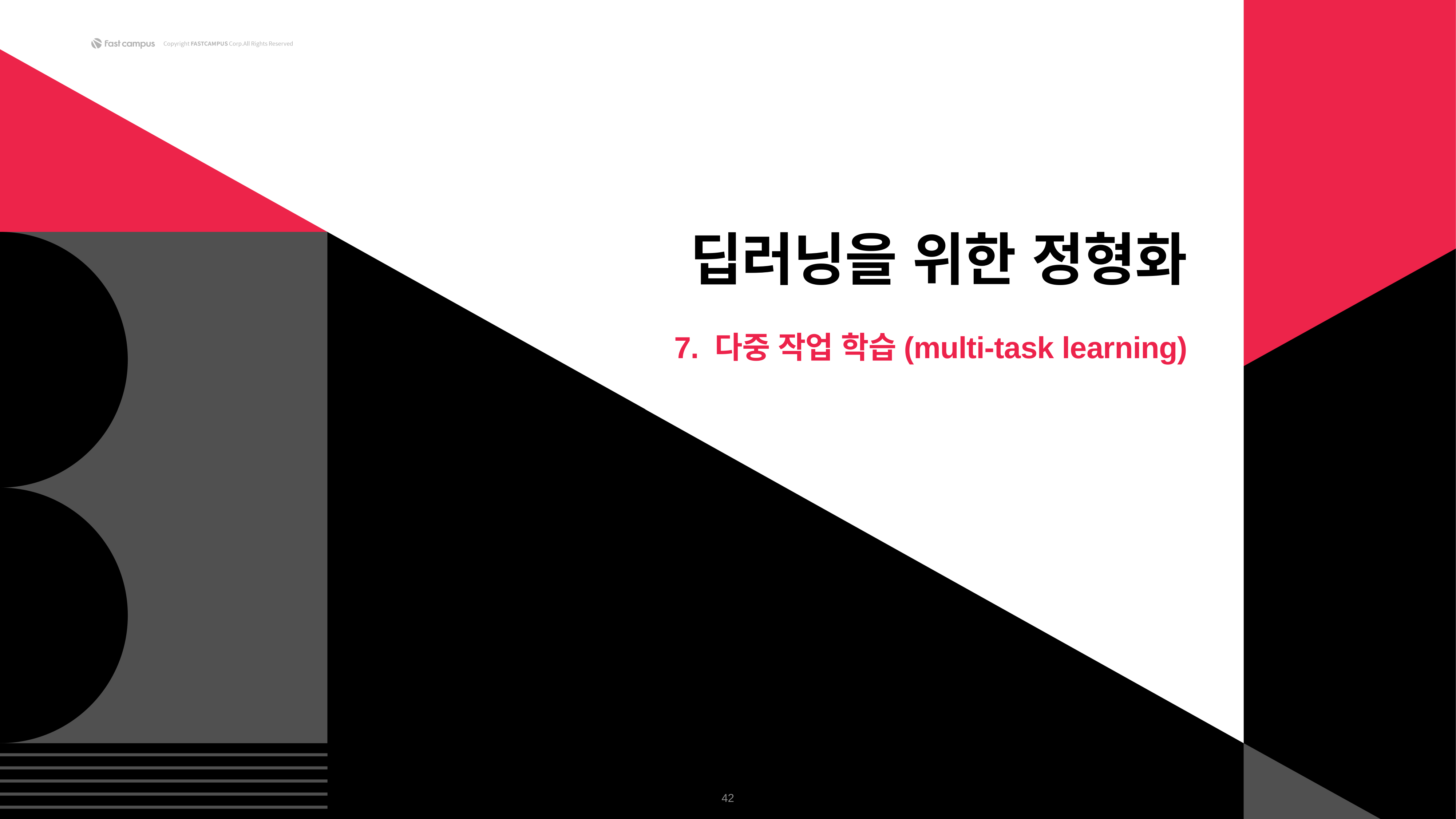

딥러닝을 위한 정형화

7. 다중 작업 학습(multi-task learning)
42